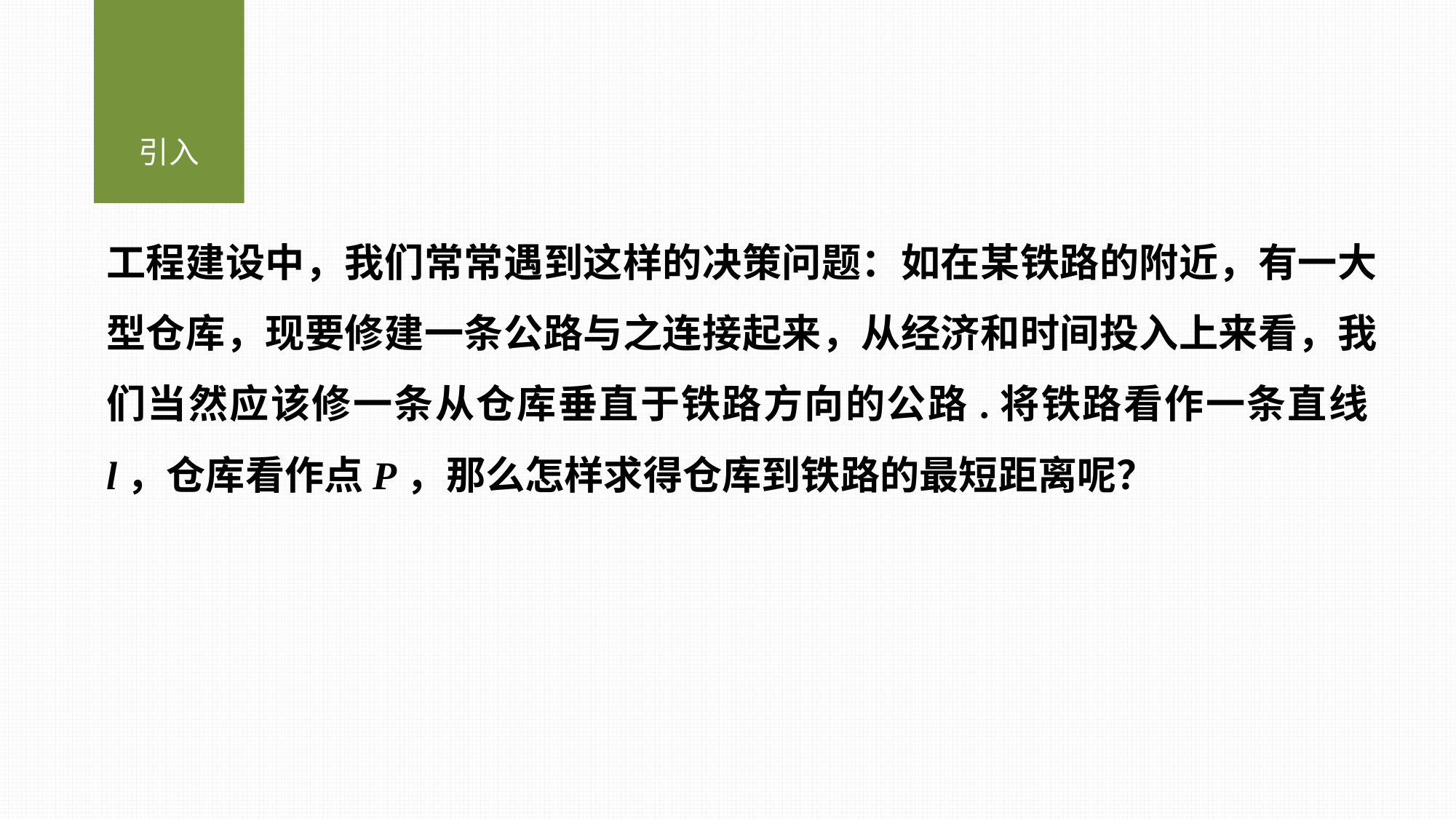

引入
工程建设中，我们常常遇到这样的决策问题：如在某铁路的附近，有一大型仓库，现要修建一条公路与之连接起来，从经济和时间投入上来看，我们当然应该修一条从仓库垂直于铁路方向的公路.将铁路看作一条直线l，仓库看作点P，那么怎样求得仓库到铁路的最短距离呢？